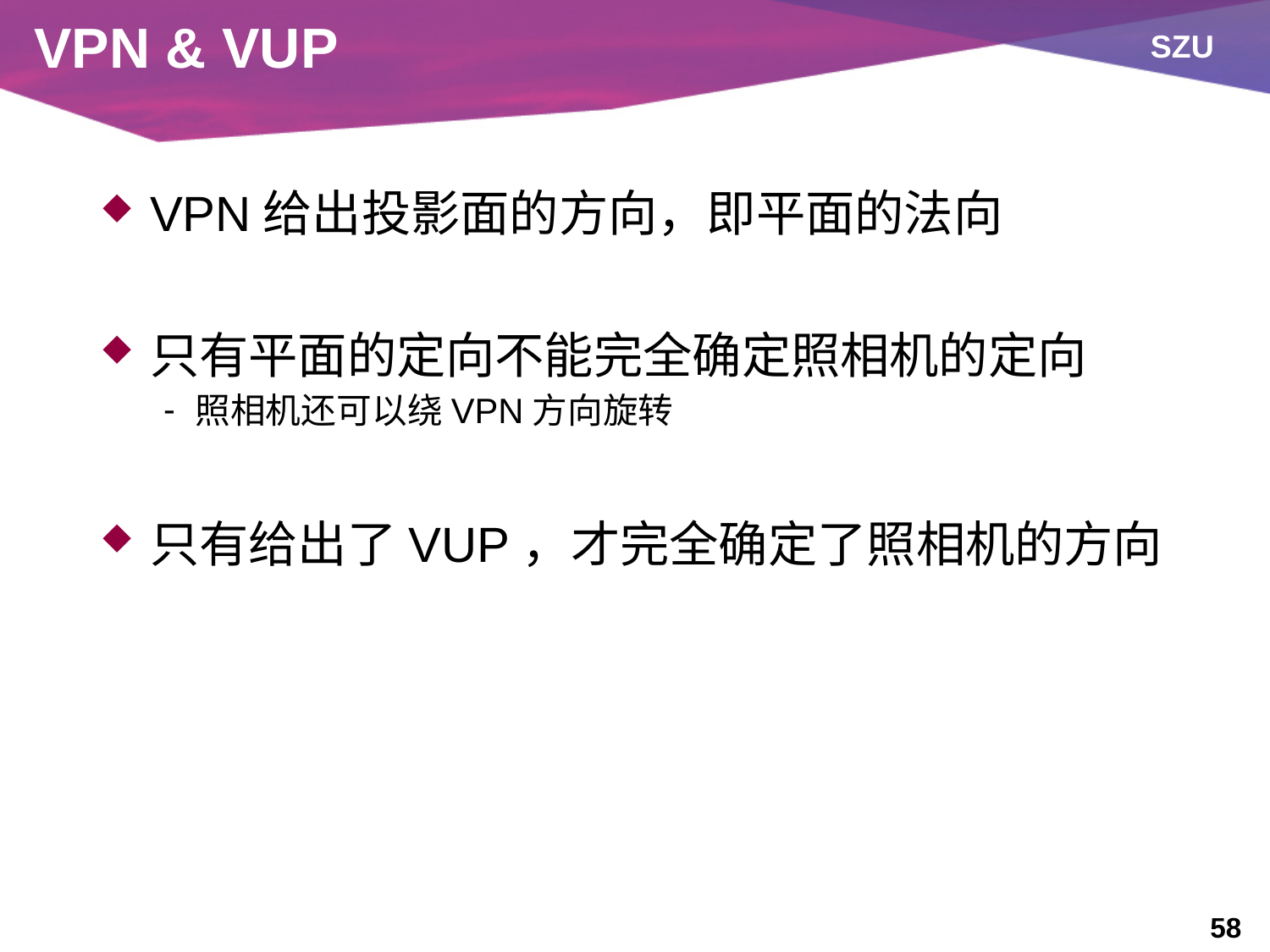

# VPN & VUP
VPN给出投影面的方向，即平面的法向

只有平面的定向不能完全确定照相机的定向
照相机还可以绕VPN方向旋转

只有给出了VUP，才完全确定了照相机的方向

58